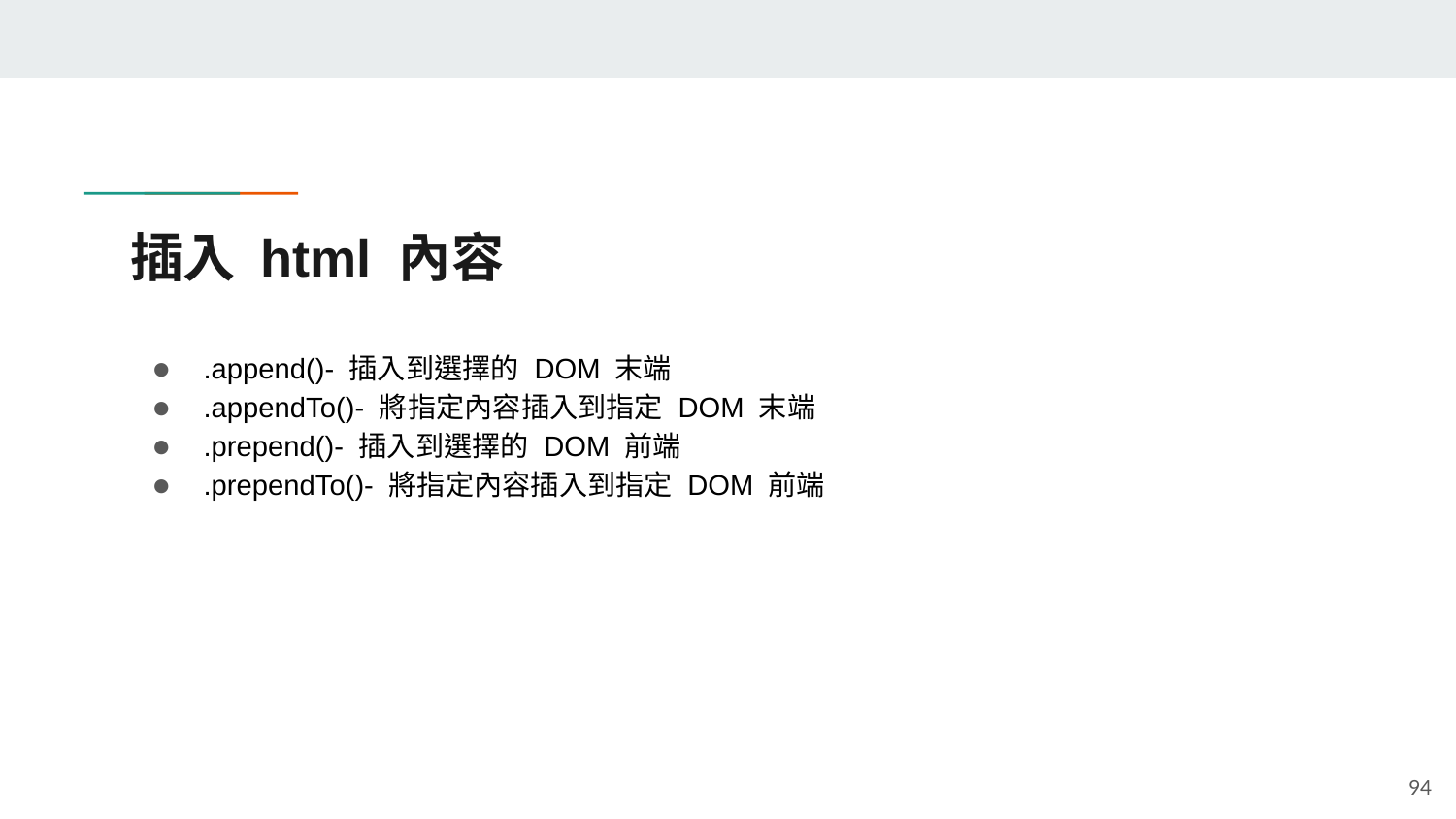

# 插入 html 內容
.append()- 插入到選擇的 DOM 末端
.appendTo()- 將指定內容插入到指定 DOM 末端
.prepend()- 插入到選擇的 DOM 前端
.prependTo()- 將指定內容插入到指定 DOM 前端

94